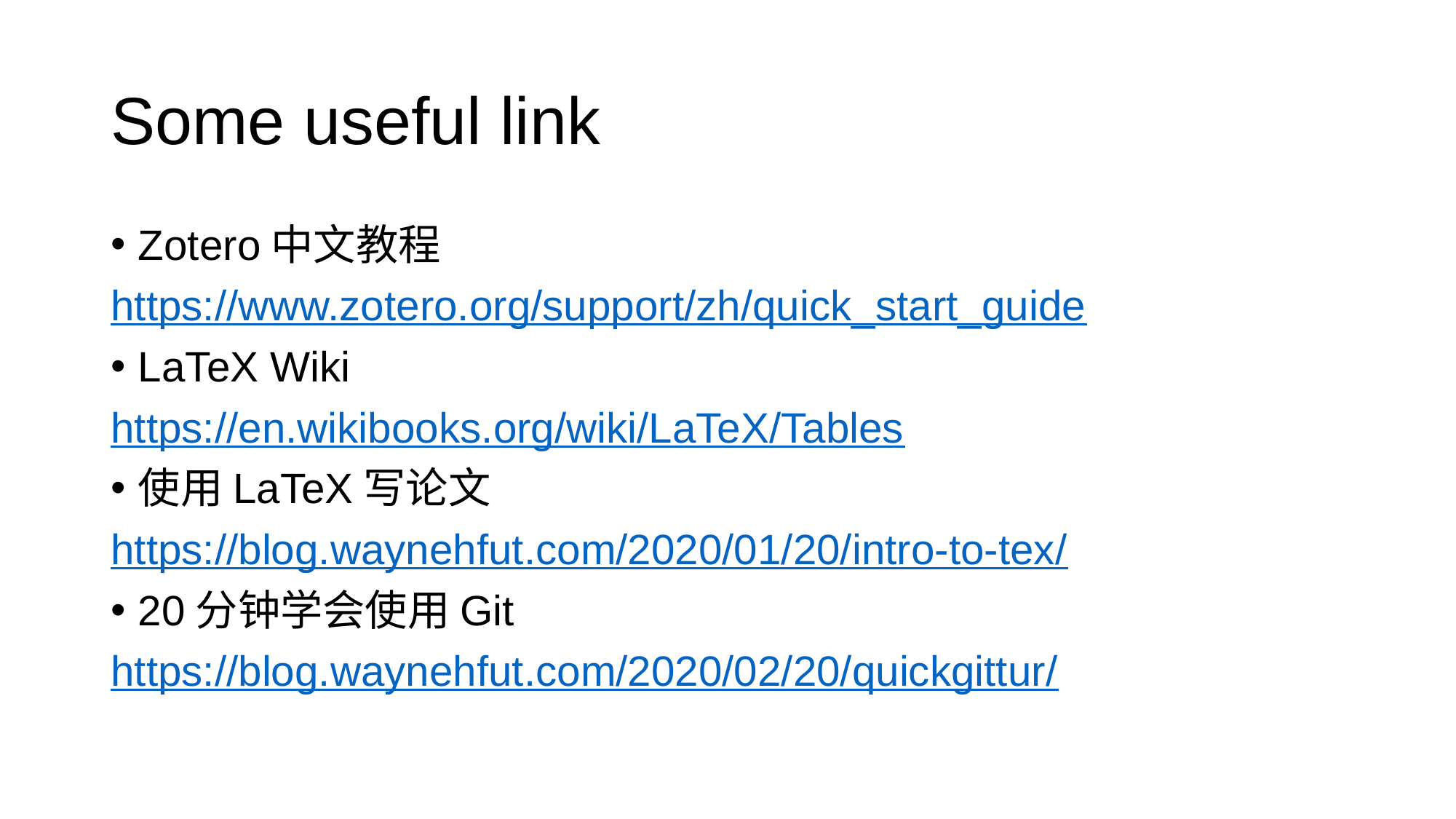

# Some useful link
Zotero中文教程
https://www.zotero.org/support/zh/quick_start_guide
LaTeX Wiki
https://en.wikibooks.org/wiki/LaTeX/Tables
使用LaTeX写论文
https://blog.waynehfut.com/2020/01/20/intro-to-tex/
20分钟学会使用Git
https://blog.waynehfut.com/2020/02/20/quickgittur/